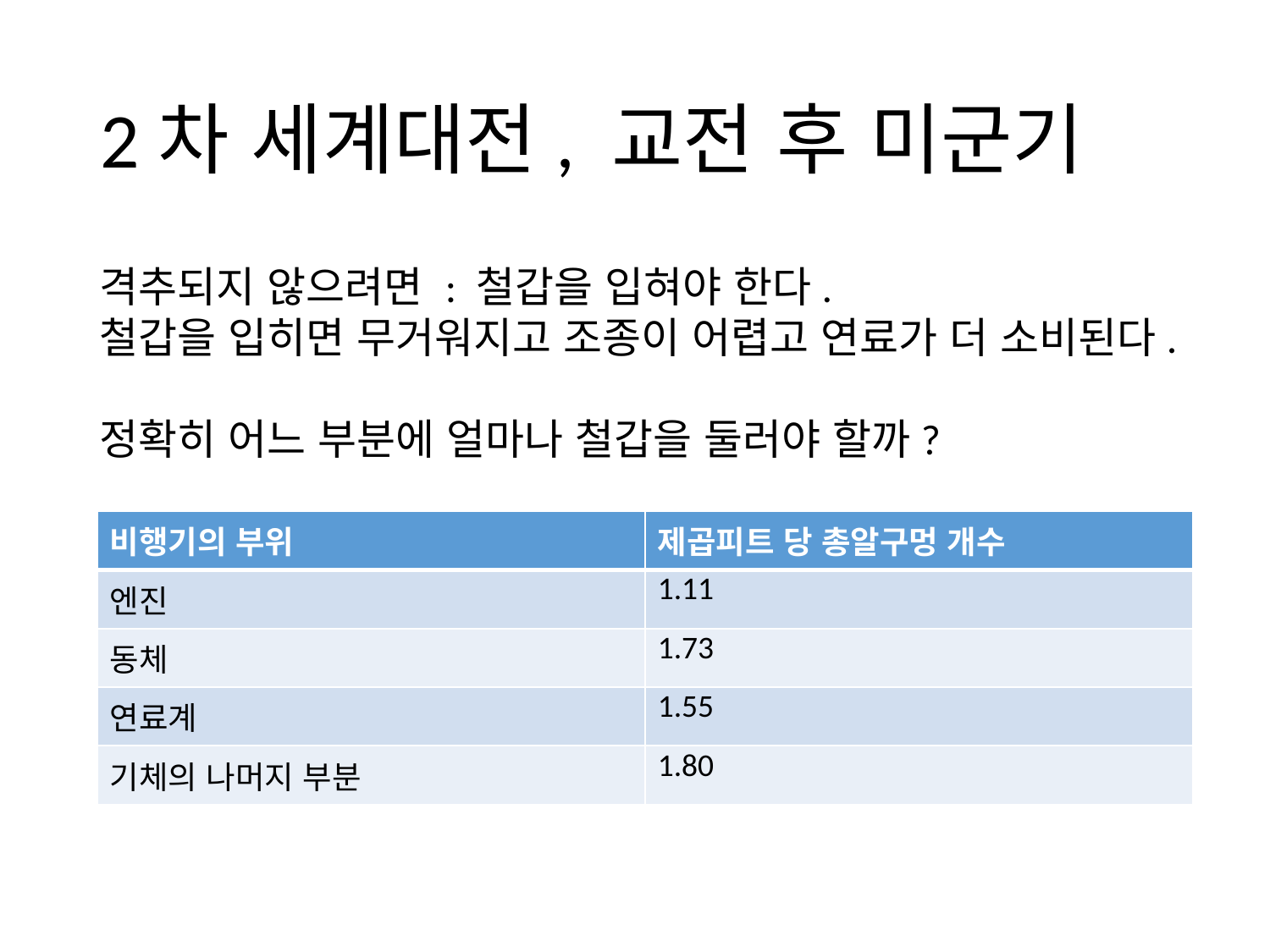

# 2차 세계대전, 교전 후 미군기
격추되지 않으려면 : 철갑을 입혀야 한다.
철갑을 입히면 무거워지고 조종이 어렵고 연료가 더 소비된다.

정확히 어느 부분에 얼마나 철갑을 둘러야 할까?
| 비행기의 부위 | 제곱피트 당 총알구멍 개수 |
| --- | --- |
| 엔진 | 1.11 |
| 동체 | 1.73 |
| 연료계 | 1.55 |
| 기체의 나머지 부분 | 1.80 |